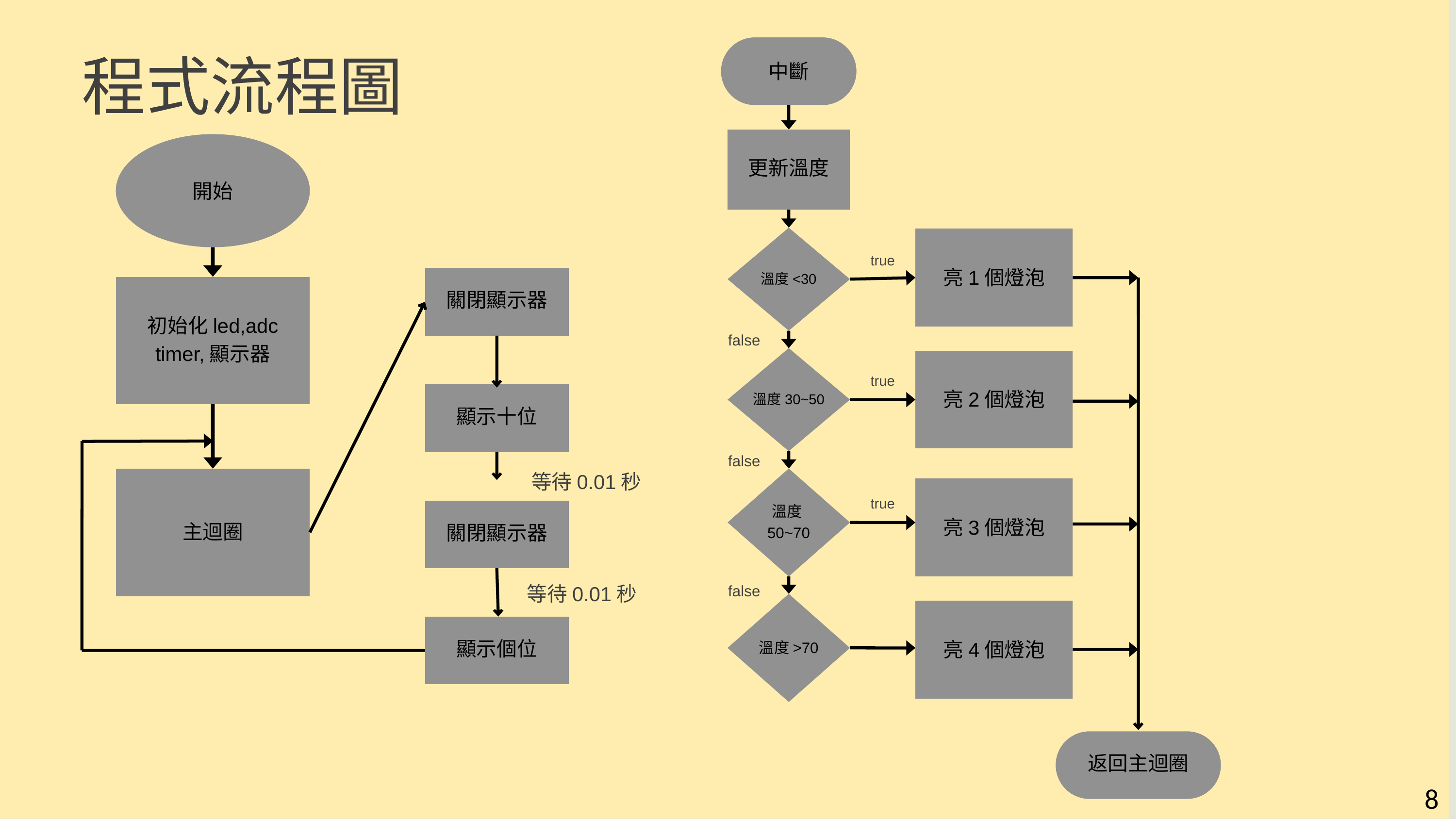

中斷
程式流程圖

更新溫度

開始

溫度<30

亮1個燈泡

true

關閉顯示器

初始化led,adc
timer,顯示器

false

溫度30~50

亮2個燈泡
true

顯示十位

false

等待0.01秒

溫度50~70

主迴圈

亮3個燈泡
true

關閉顯示器

等待0.01秒
false

溫度>70

亮4個燈泡

顯示個位

返回主迴圈
8